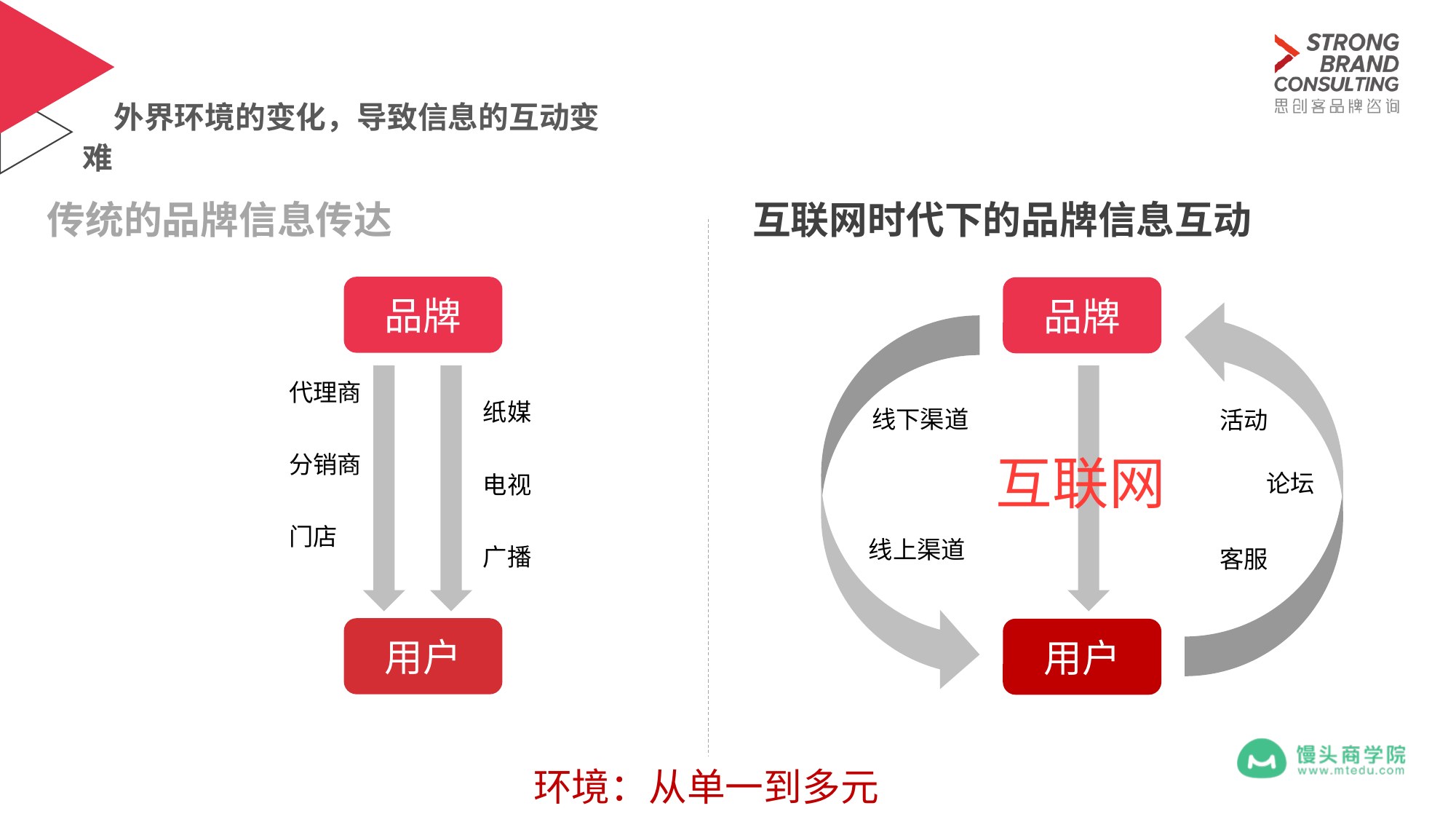

# 外界环境的变化，导致信息的互动变难
传统的品牌信息传达
互联网时代下的品牌信息互动
28.08
品牌
品牌

代理商
纸媒
线下渠道
活动
电商平台
互联网
分销商
论坛
电视
门店
线上渠道
广播
客服
用户
用户
环境：从单一到多元